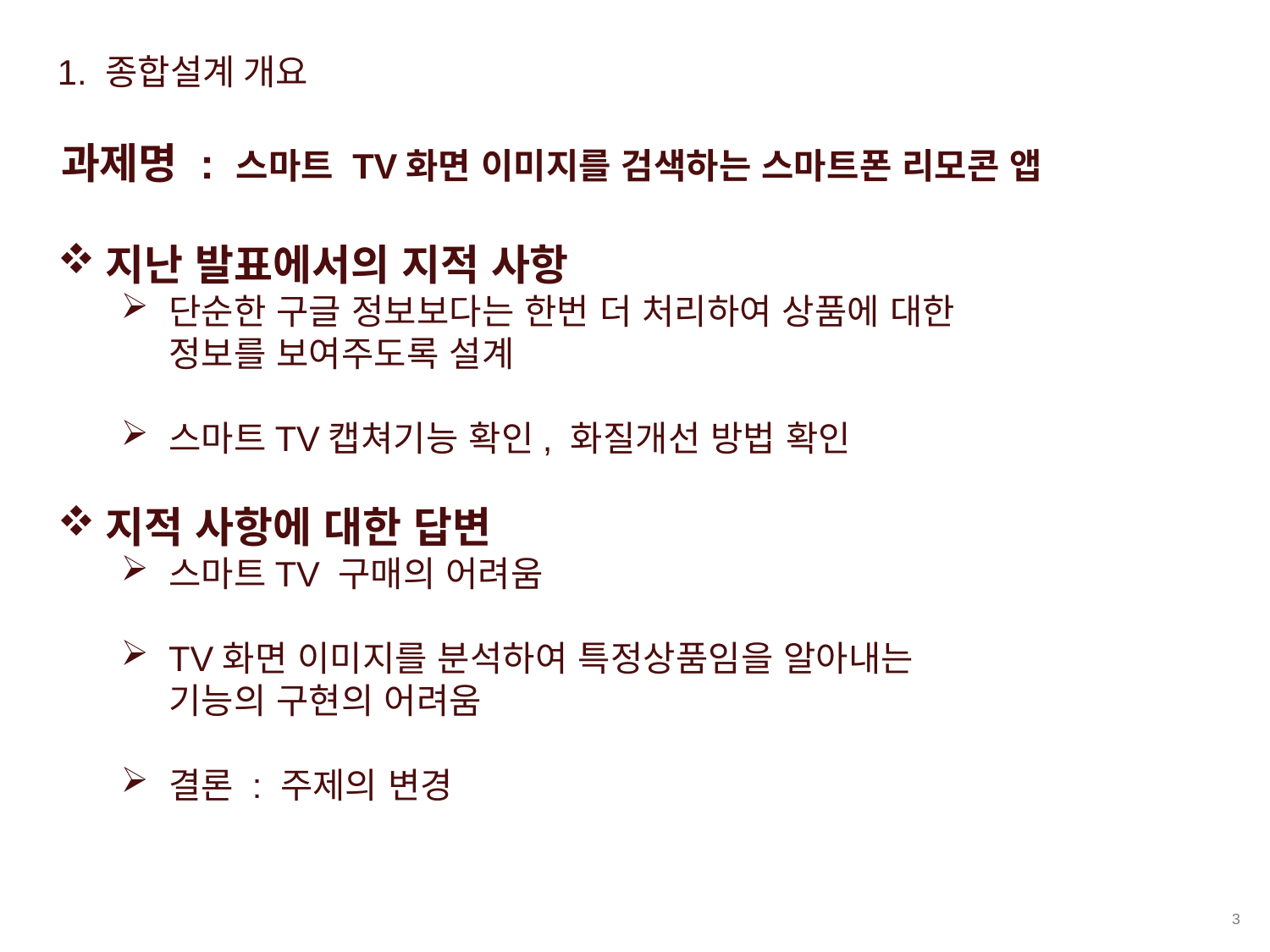

1. 종합설계 개요
과제명 : 스마트 TV화면 이미지를 검색하는 스마트폰 리모콘 앱

지난 발표에서의 지적 사항
단순한 구글 정보보다는 한번 더 처리하여 상품에 대한 정보를 보여주도록 설계

스마트TV캡쳐기능 확인, 화질개선 방법 확인

지적 사항에 대한 답변
스마트TV 구매의 어려움

TV화면 이미지를 분석하여 특정상품임을 알아내는 기능의 구현의 어려움

결론 : 주제의 변경